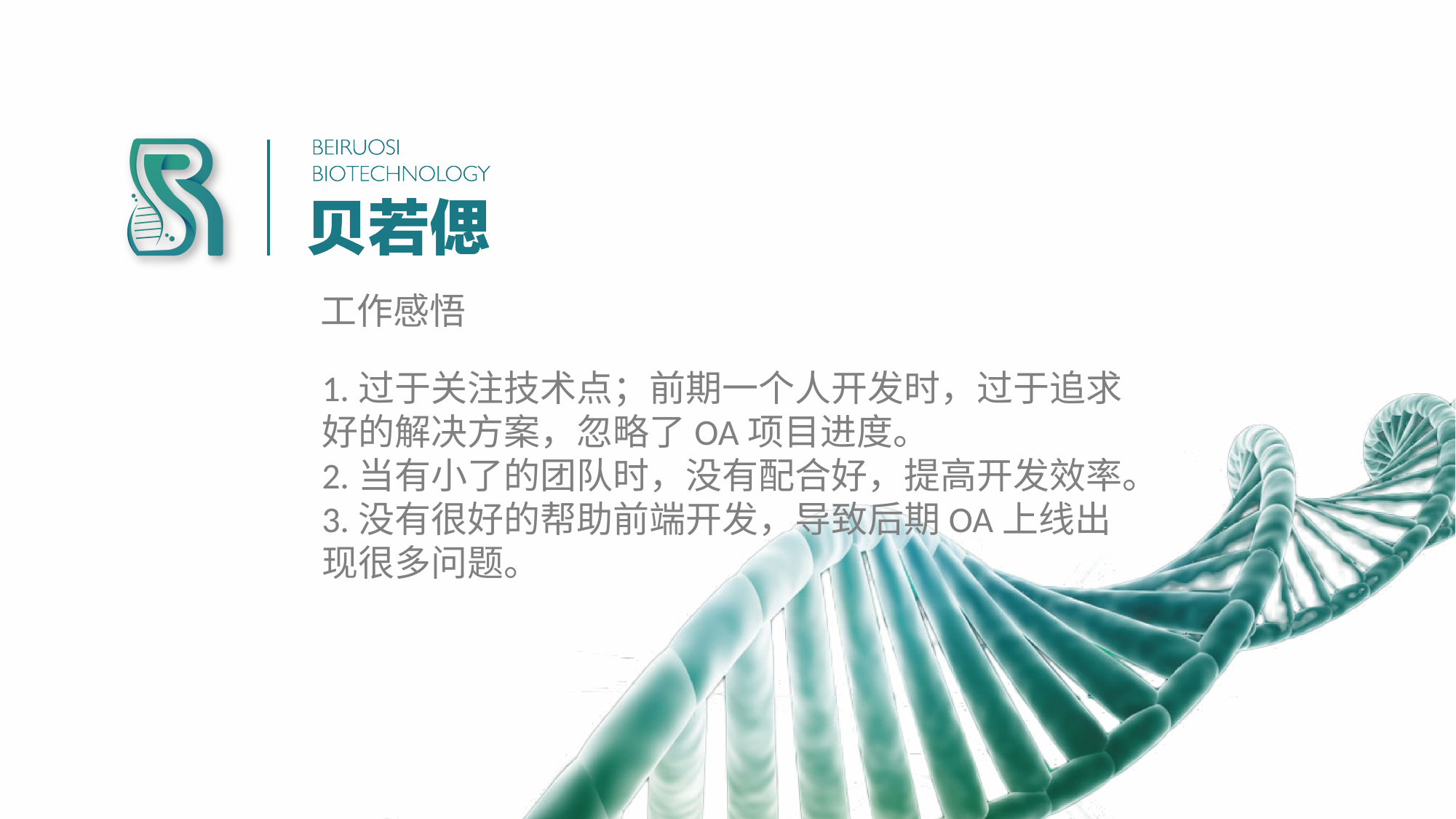

工作感悟
1.过于关注技术点；前期一个人开发时，过于追求好的解决方案，忽略了OA项目进度。
2.当有小了的团队时，没有配合好，提高开发效率。
3.没有很好的帮助前端开发，导致后期OA上线出现很多问题。